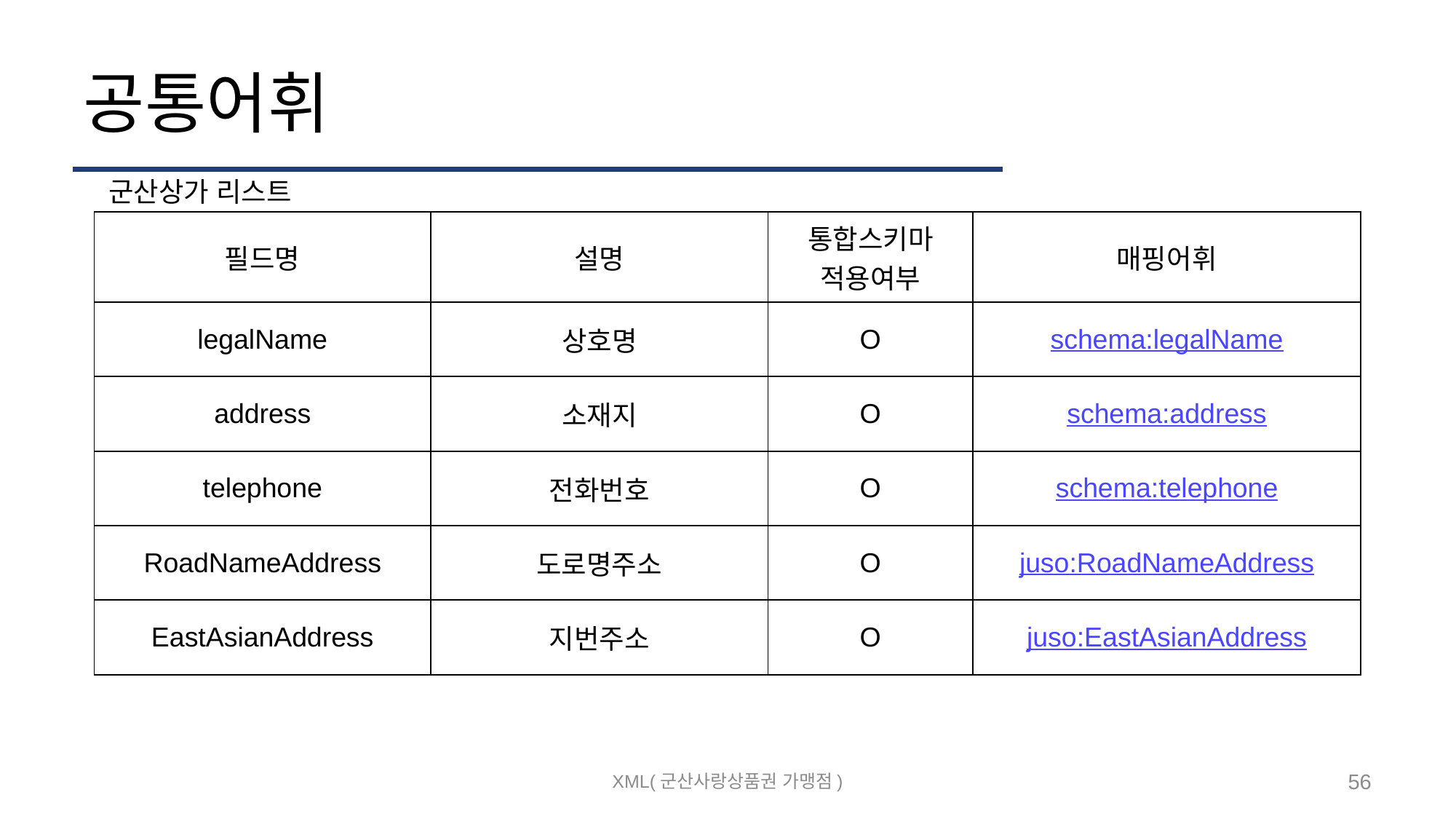

# 공통어휘
군산상가 리스트
| 필드명 | 설명 | 통합스키마 적용여부 | 매핑어휘 |
| --- | --- | --- | --- |
| legalName | 상호명 | O | schema:legalName |
| address | 소재지 | O | schema:address |
| telephone | 전화번호 | O | schema:telephone |
| RoadNameAddress | 도로명주소 | O | juso:RoadNameAddress |
| EastAsianAddress | 지번주소 | O | juso:EastAsianAddress |
XML(군산사랑상품권 가맹점)
56